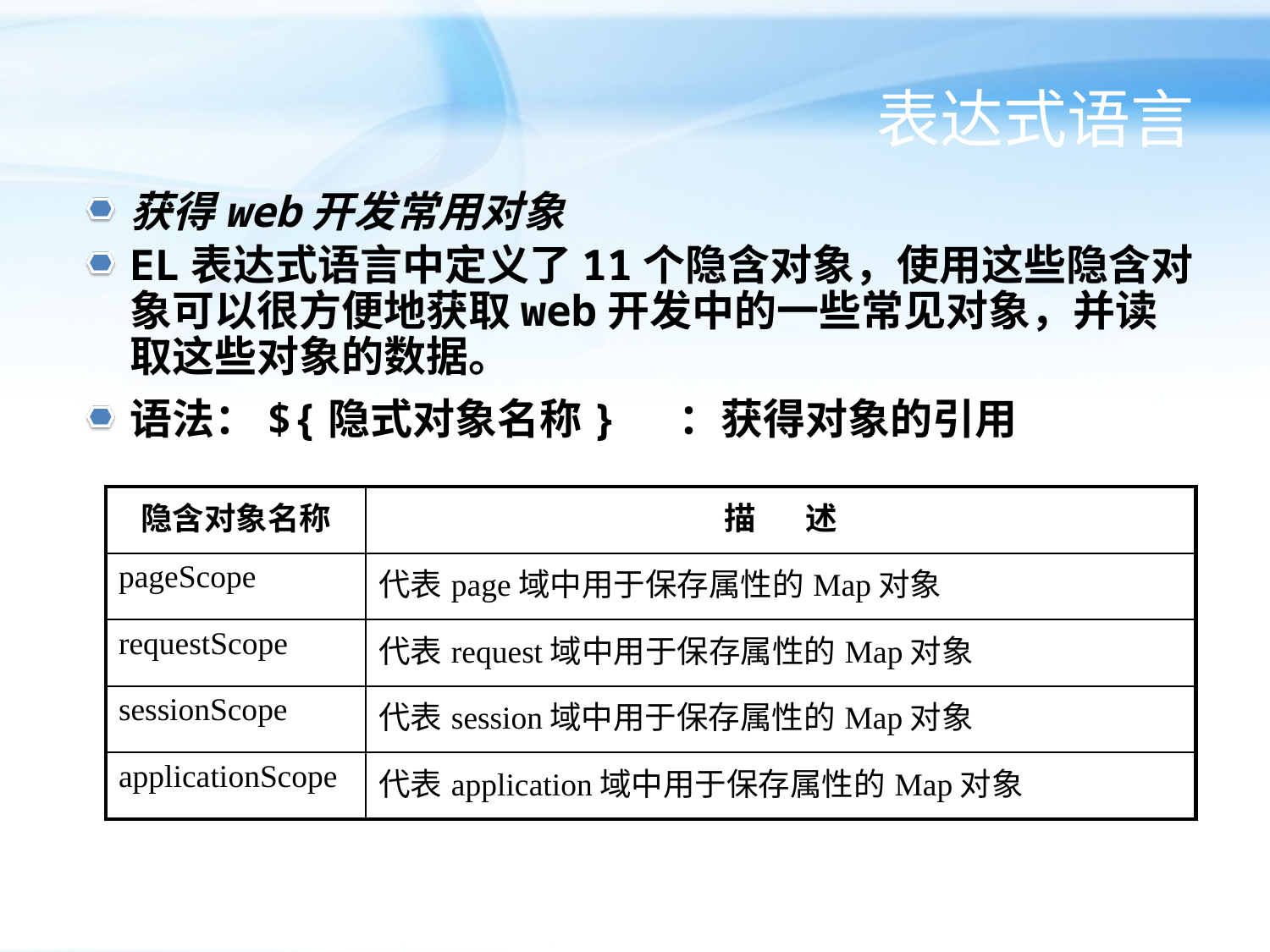

# 表达式语言
获得web开发常用对象
EL表达式语言中定义了11个隐含对象，使用这些隐含对象可以很方便地获取web开发中的一些常见对象，并读取这些对象的数据。
语法：${隐式对象名称}  ：获得对象的引用

| 隐含对象名称 | 描 述 |
| --- | --- |
| pageScope | 代表page域中用于保存属性的Map对象 |
| requestScope | 代表request域中用于保存属性的Map对象 |
| sessionScope | 代表session域中用于保存属性的Map对象 |
| applicationScope | 代表application域中用于保存属性的Map对象 |